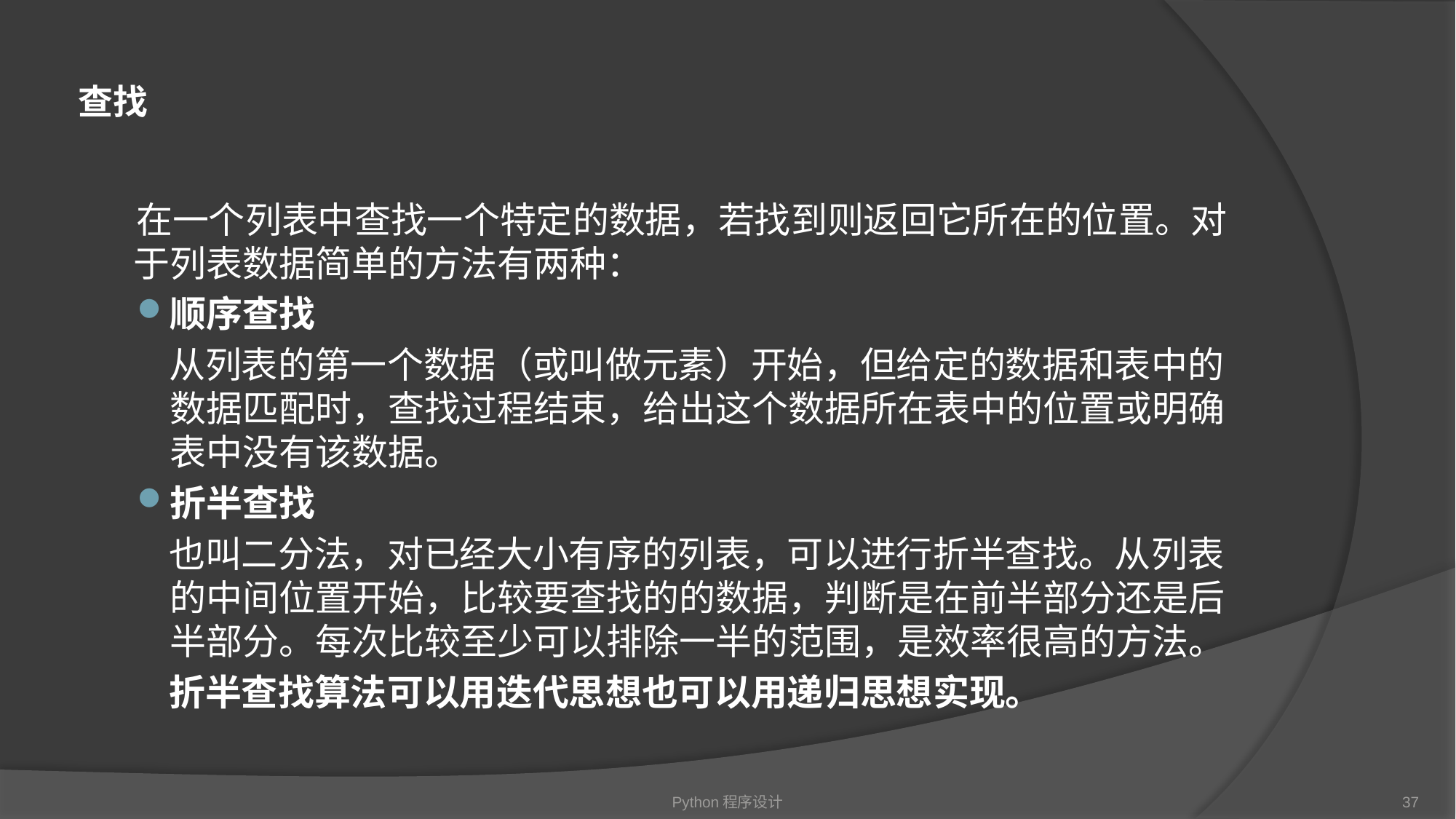

# 查找
在一个列表中查找一个特定的数据，若找到则返回它所在的位置。对于列表数据简单的方法有两种：
顺序查找
从列表的第一个数据（或叫做元素）开始，但给定的数据和表中的数据匹配时，查找过程结束，给出这个数据所在表中的位置或明确表中没有该数据。
折半查找
也叫二分法，对已经大小有序的列表，可以进行折半查找。从列表的中间位置开始，比较要查找的的数据，判断是在前半部分还是后半部分。每次比较至少可以排除一半的范围，是效率很高的方法。
折半查找算法可以用迭代思想也可以用递归思想实现。

Python程序设计
37